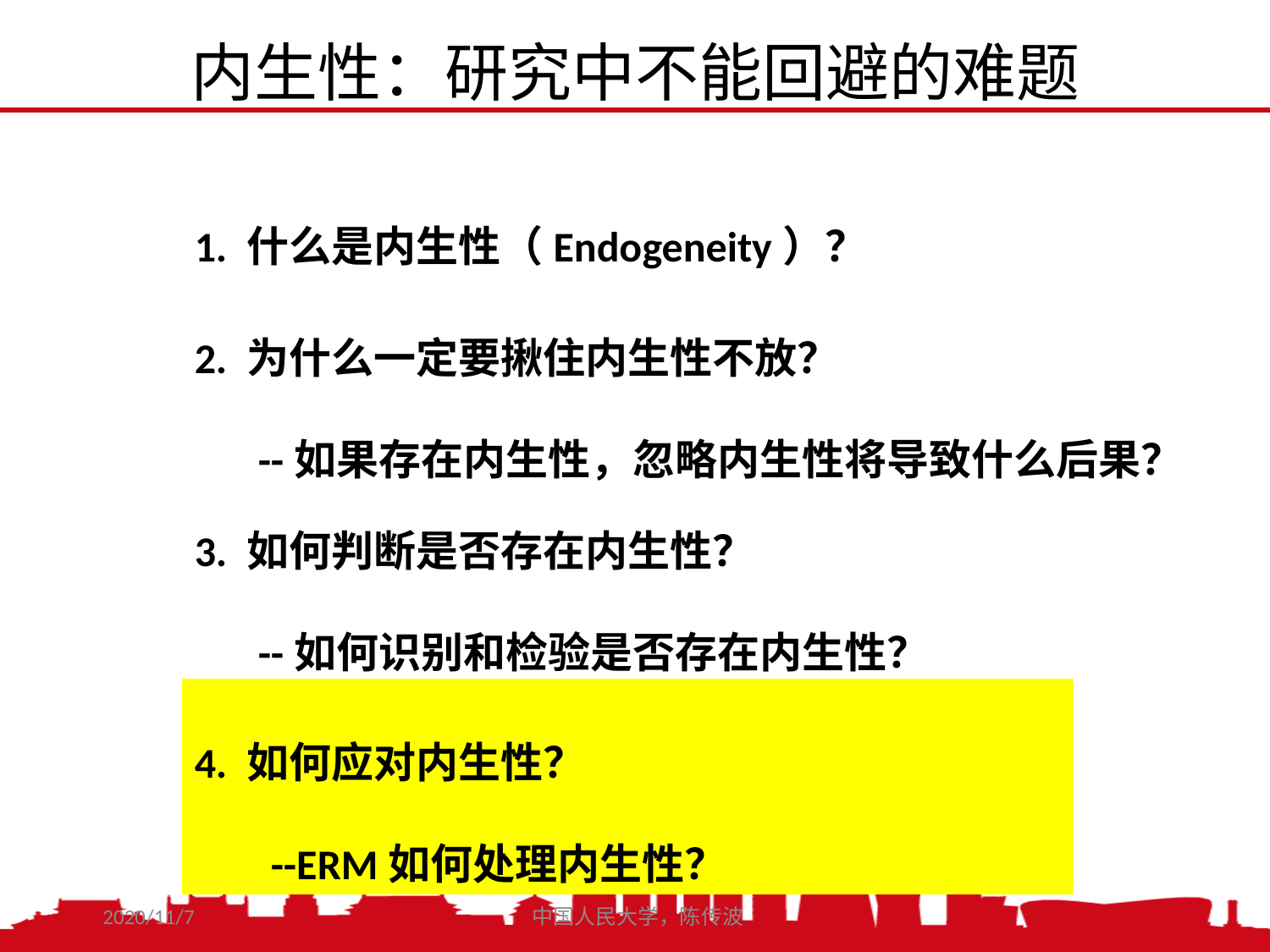

内生性：研究中不能回避的难题
1. 什么是内生性（Endogeneity）？
2. 为什么一定要揪住内生性不放？
--如果存在内生性，忽略内生性将导致什么后果？
3. 如何判断是否存在内生性？
--如何识别和检验是否存在内生性？
4. 如何应对内生性？
        --ERM如何处理内生性？
2020/11/7
中国人民大学，陈传波